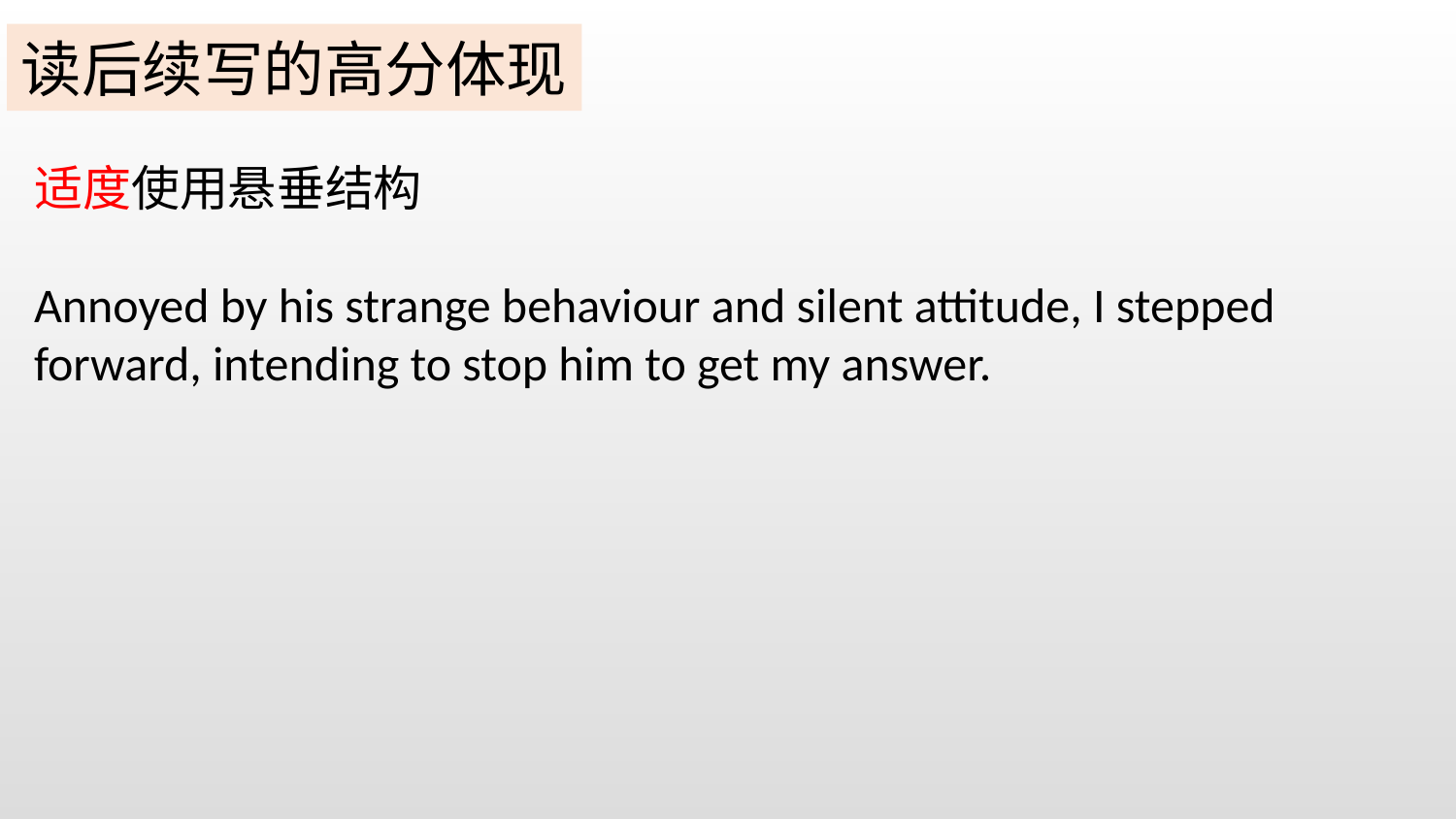

读后续写的高分体现
适度使用悬垂结构

Annoyed by his strange behaviour and silent attitude, I stepped forward, intending to stop him to get my answer.